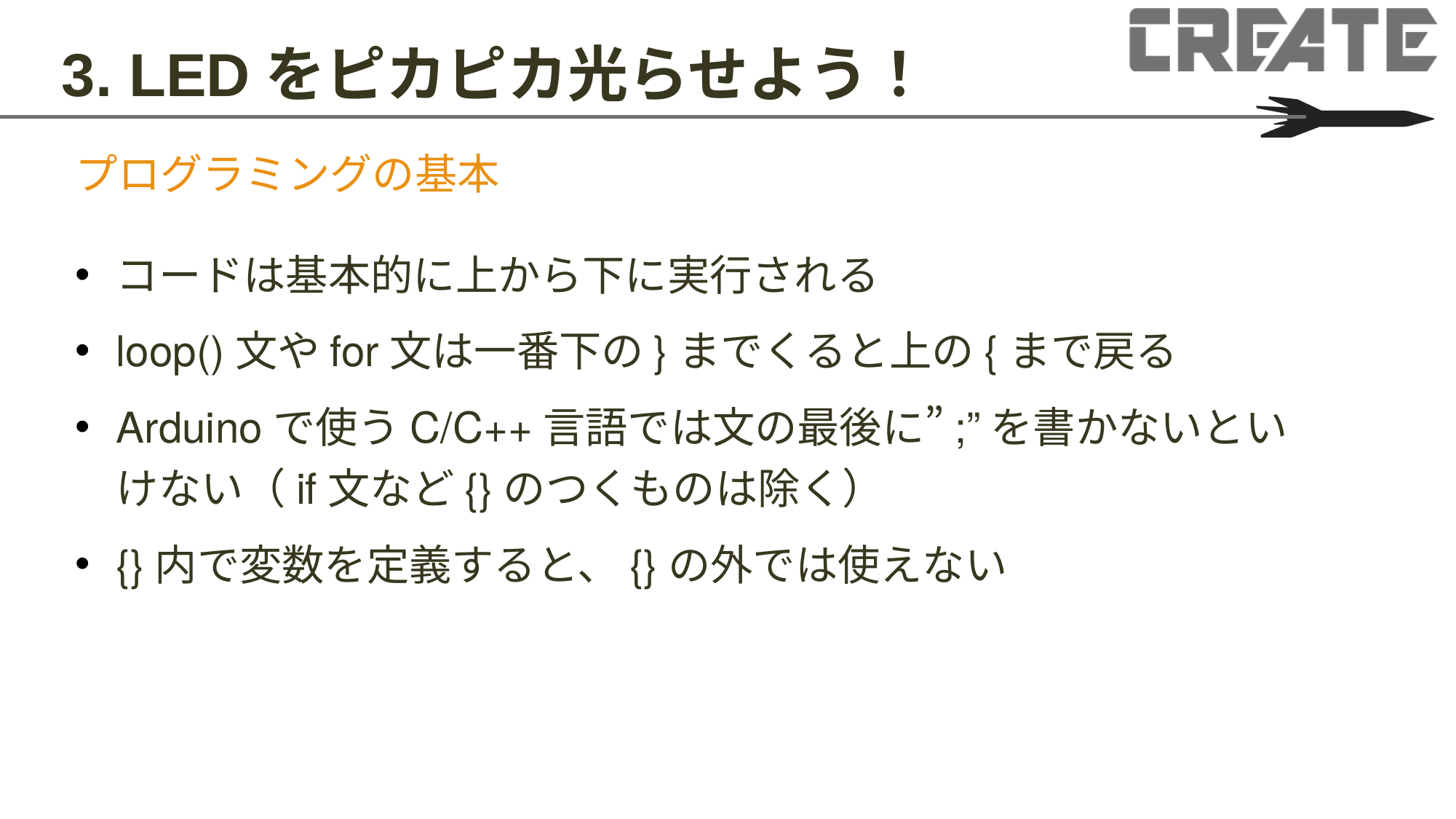

# 3. LEDをピカピカ光らせよう！
プログラミングの基本
コードは基本的に上から下に実行される
loop()文やfor文は一番下の}までくると上の{まで戻る
Arduinoで使うC/C++言語では文の最後に”;”を書かないといけない（if文など{}のつくものは除く）
{}内で変数を定義すると、{}の外では使えない